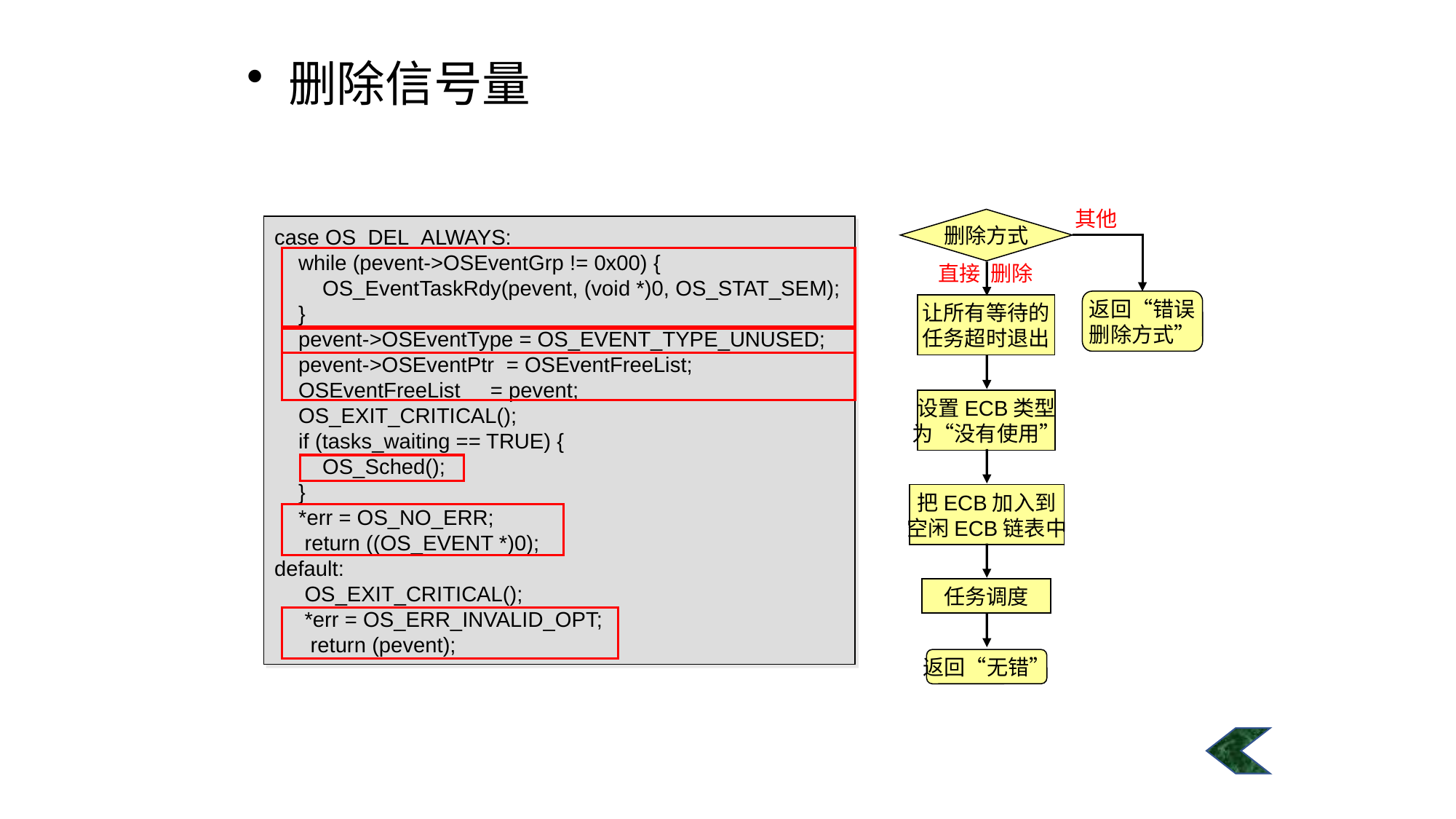

#
删除信号量
其他
删除方式
case OS_DEL_ALWAYS:
    while (pevent->OSEventGrp != 0x00) {
        OS_EventTaskRdy(pevent, (void *)0, OS_STAT_SEM);
    }
    pevent->OSEventType = OS_EVENT_TYPE_UNUSED;
    pevent->OSEventPtr  = OSEventFreeList;
    OSEventFreeList     = pevent;
    OS_EXIT_CRITICAL();
    if (tasks_waiting == TRUE) {
        OS_Sched();
    }
    *err = OS_NO_ERR;
     return ((OS_EVENT *)0);
default:
     OS_EXIT_CRITICAL();
     *err = OS_ERR_INVALID_OPT;
      return (pevent);

直接  删除

返回“错误
删除方式”
让所有等待的
任务超时退出

设置ECB类型
为“没有使用”

把ECB加入到
空闲ECB链表中

任务调度

返回“无错”